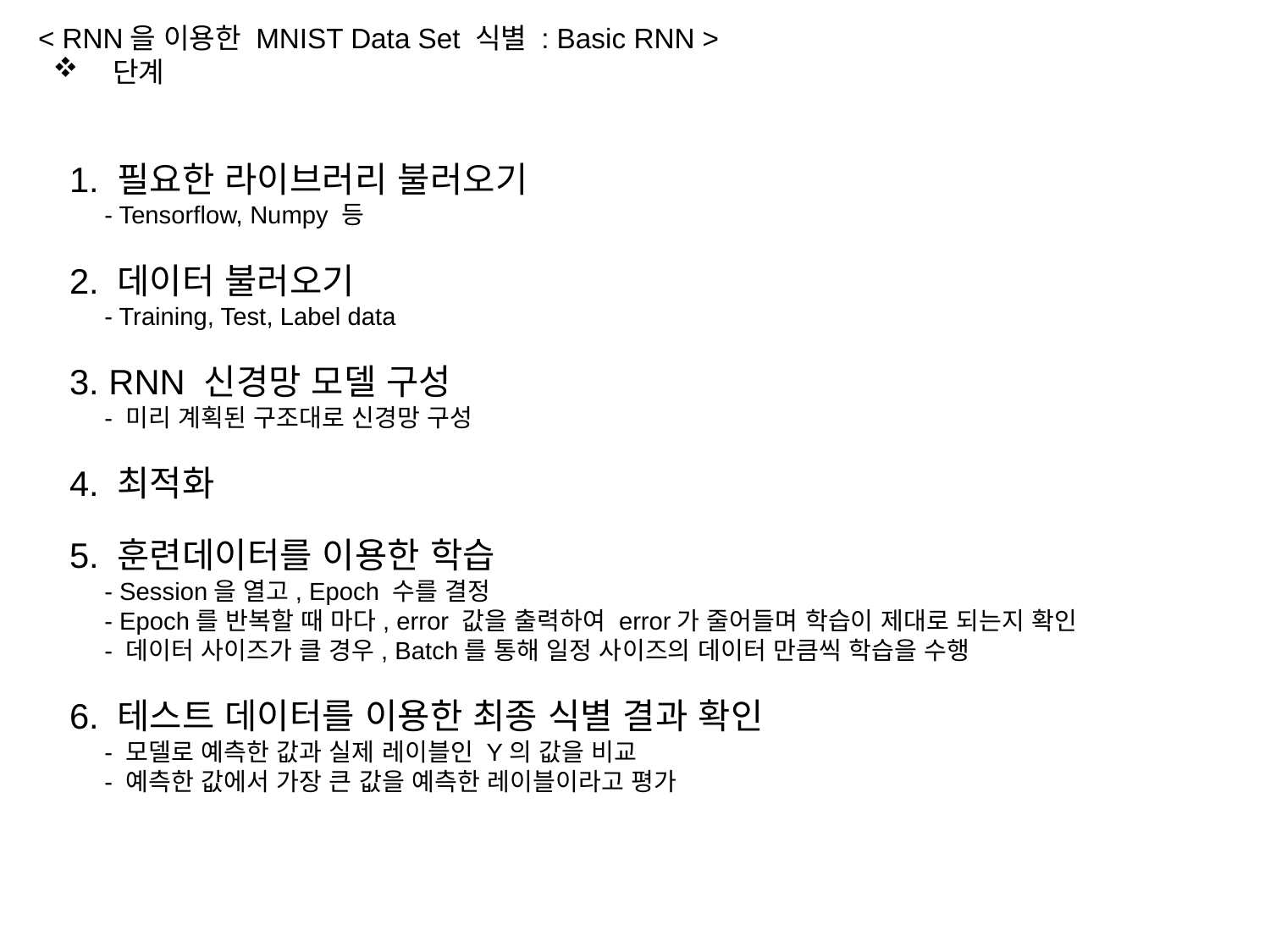

< RNN을 이용한 MNIST Data Set 식별 : Basic RNN >
 단계

1. 필요한 라이브러리 불러오기
     - Tensorflow, Numpy 등

2. 데이터 불러오기
     - Training, Test, Label data

3. RNN 신경망 모델 구성
     - 미리 계획된 구조대로 신경망 구성

4. 최적화

5. 훈련데이터를 이용한 학습
     - Session을 열고, Epoch 수를 결정
     - Epoch를 반복할 때 마다, error 값을 출력하여 error가 줄어들며 학습이 제대로 되는지 확인
     - 데이터 사이즈가 클 경우, Batch를 통해 일정 사이즈의 데이터 만큼씩 학습을 수행

6. 테스트 데이터를 이용한 최종 식별 결과 확인
     - 모델로 예측한 값과 실제 레이블인 Y의 값을 비교
     - 예측한 값에서 가장 큰 값을 예측한 레이블이라고 평가